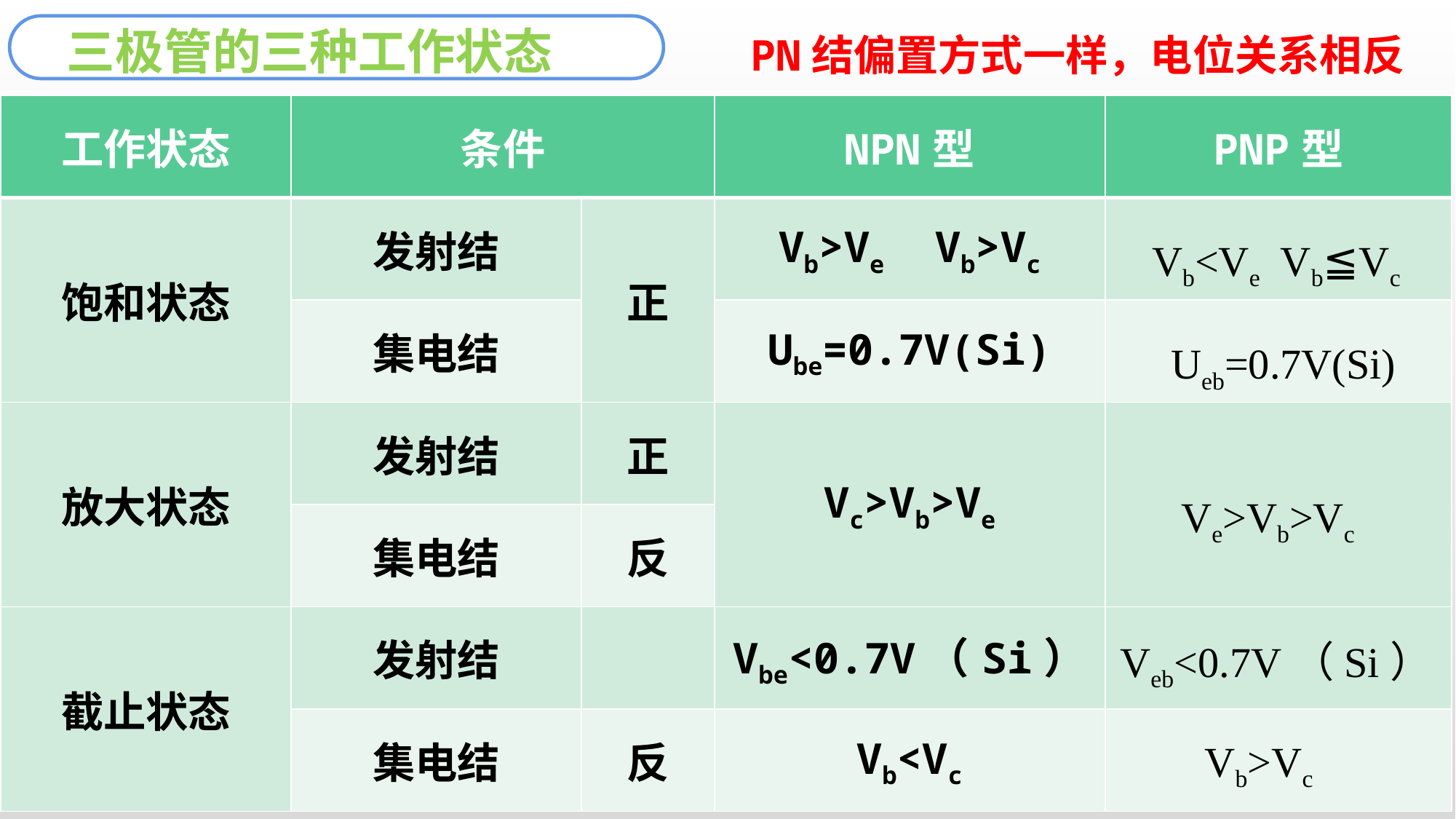

三极管的三种工作状态
PN结偏置方式一样，电位关系相反
| 工作状态 | 条件 |  | NPN型 | PNP型 |
| --- | --- | --- | --- | --- |
| 饱和状态 | 发射结 | 正 | Vb>Ve Vb>Vc |  |
|  | 集电结 |  | Ube=0.7V(Si) |  |
| 放大状态 | 发射结 | 正 | Vc>Vb>Ve |  |
|  | 集电结 | 反 |  |  |
| 截止状态 | 发射结 |  | Vbe<0.7V（Si） |  |
|  | 集电结 | 反 | Vb<Vc |  |
Vb<Ve  Vb≦Vc
Ueb=0.7V(Si)
Ve>Vb>Vc
Veb<0.7V（Si）
Vb>Vc